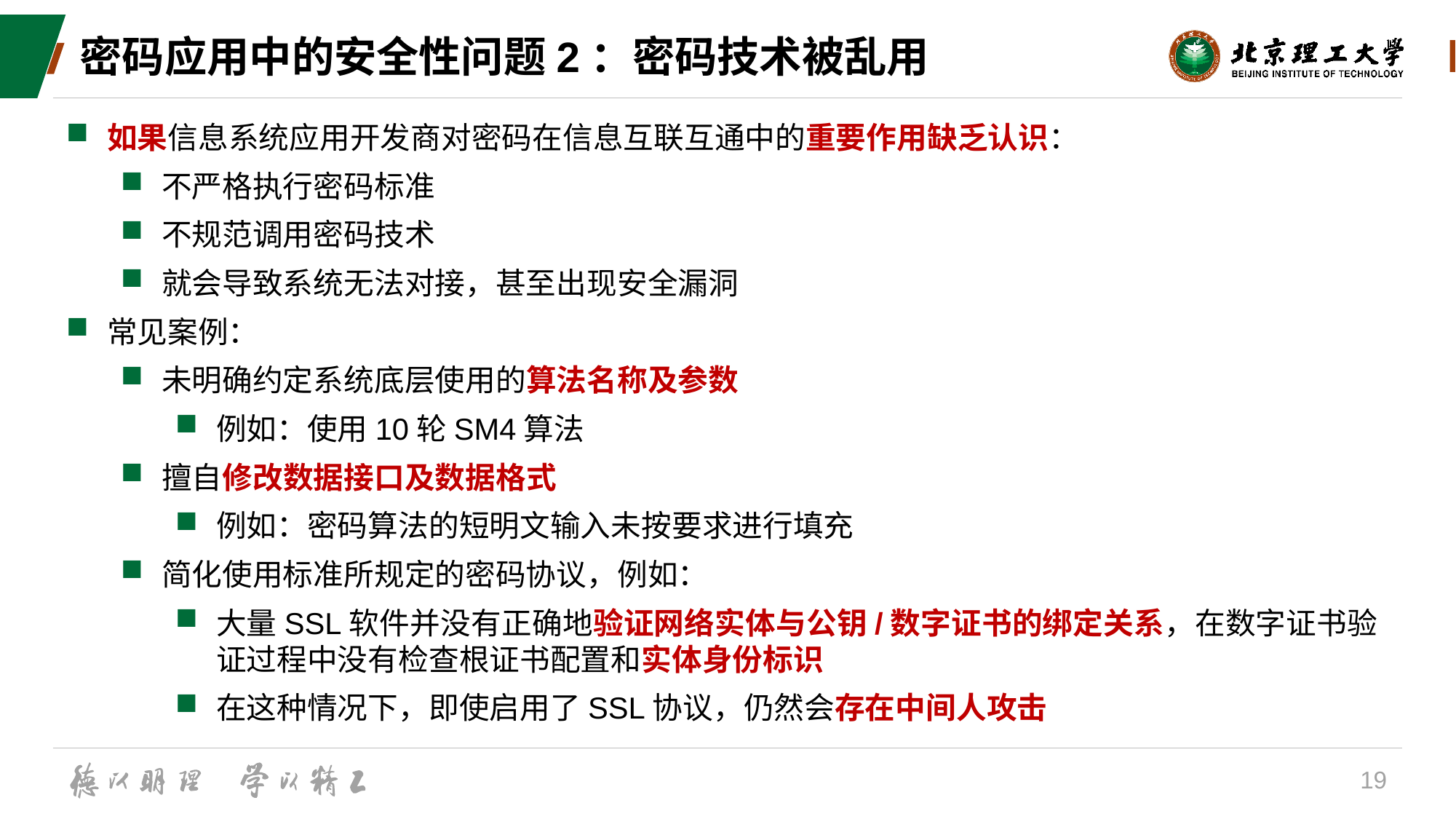

# 密码应用中的安全性问题2：密码技术被乱用
如果信息系统应用开发商对密码在信息互联互通中的重要作用缺乏认识：
不严格执行密码标准
不规范调用密码技术
就会导致系统无法对接，甚至出现安全漏洞
常见案例：
未明确约定系统底层使用的算法名称及参数
例如：使用10轮SM4算法
擅自修改数据接口及数据格式
例如：密码算法的短明文输入未按要求进行填充
简化使用标准所规定的密码协议，例如：
大量SSL软件并没有正确地验证网络实体与公钥/数字证书的绑定关系，在数字证书验证过程中没有检查根证书配置和实体身份标识
在这种情况下，即使启用了SSL协议，仍然会存在中间人攻击